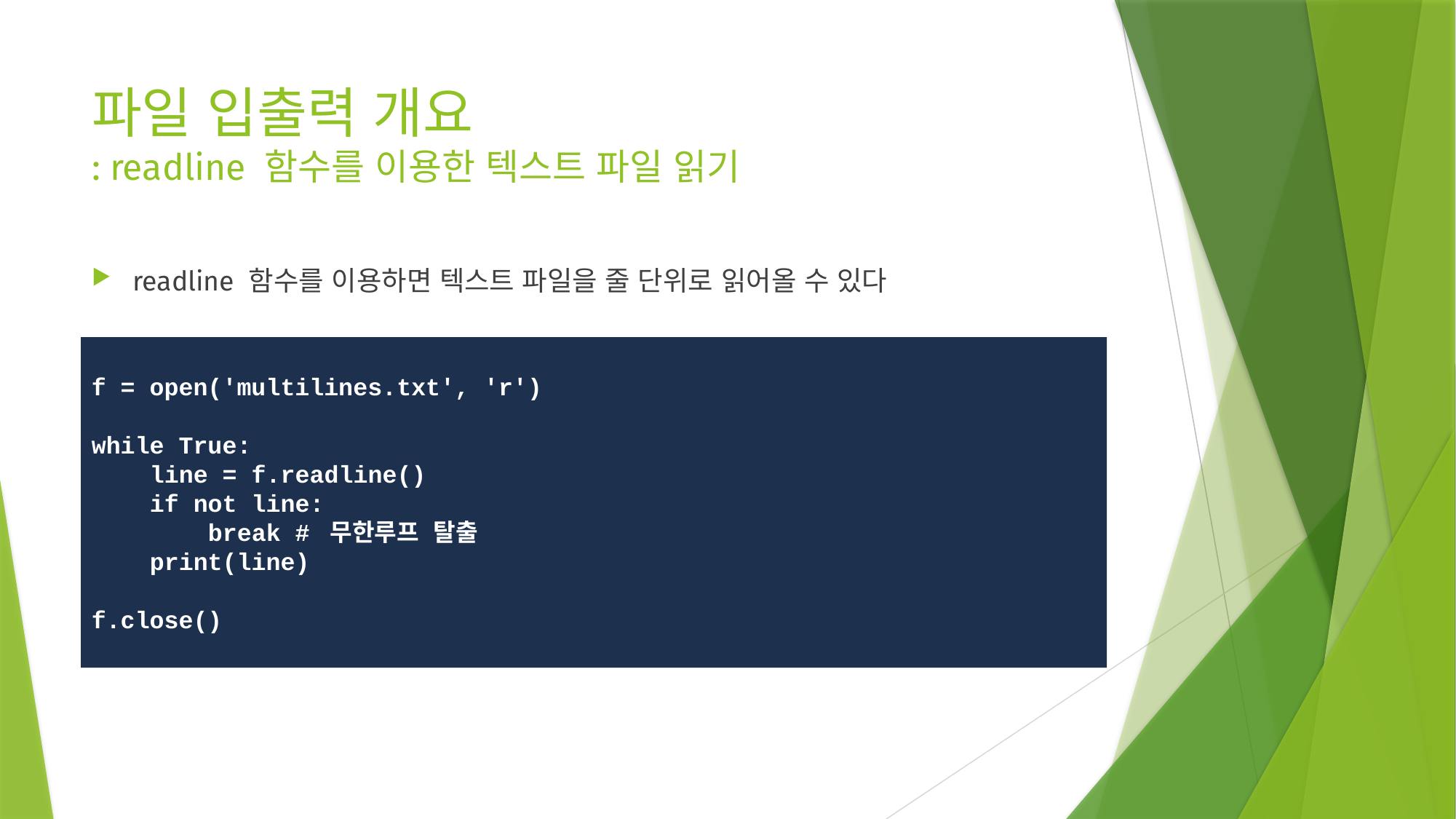

# 파일 입출력 개요 : readline 함수를 이용한 텍스트 파일 읽기
readline 함수를 이용하면 텍스트 파일을 줄 단위로 읽어올 수 있다

f = open('multilines.txt', 'r')
while True:
    line = f.readline()
    if not line:
        break # 무한루프 탈출
    print(line)
f.close()